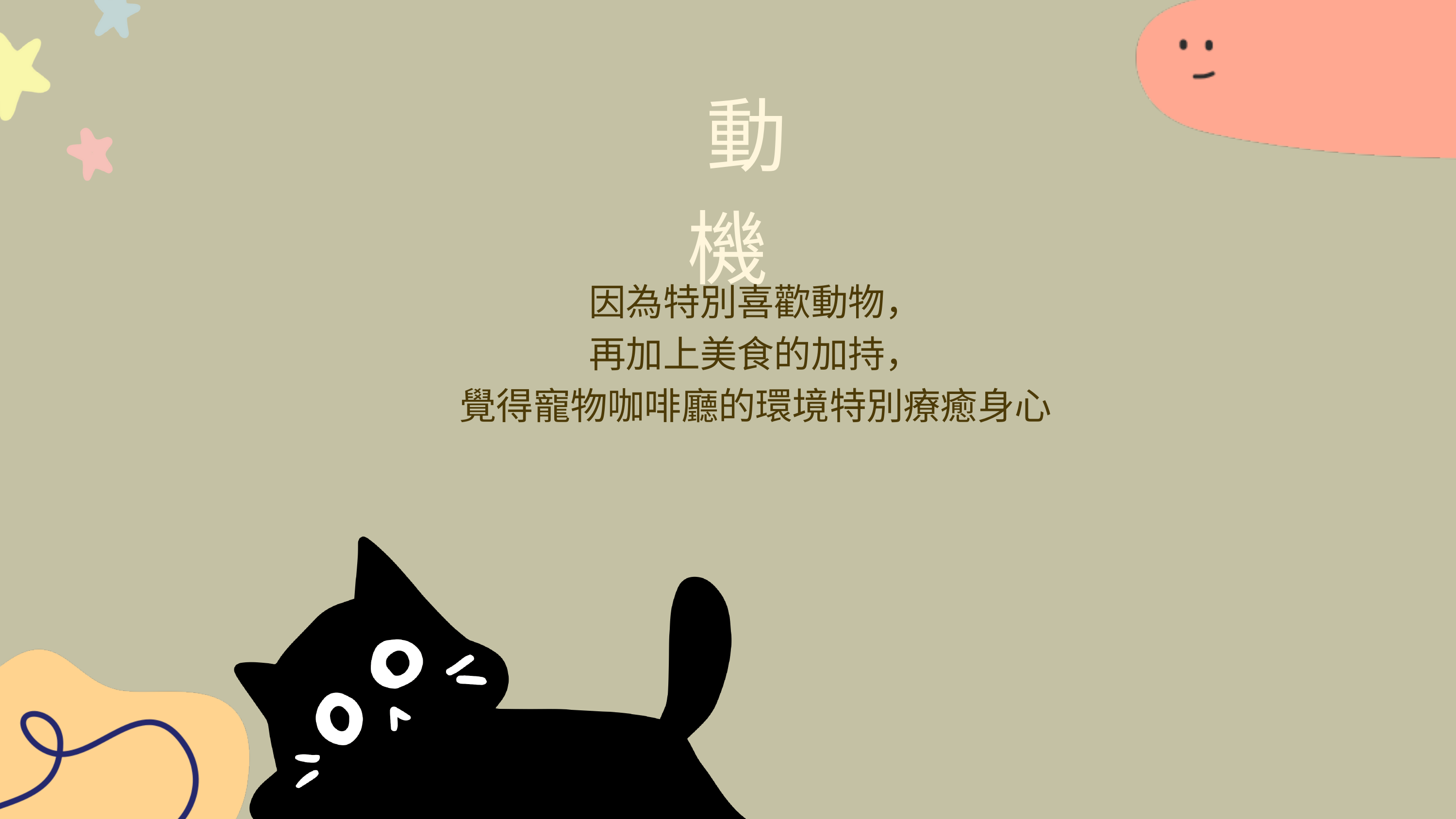

動機
因為特別喜歡動物，
再加上美食的加持，
覺得寵物咖啡廳的環境特別療癒身心